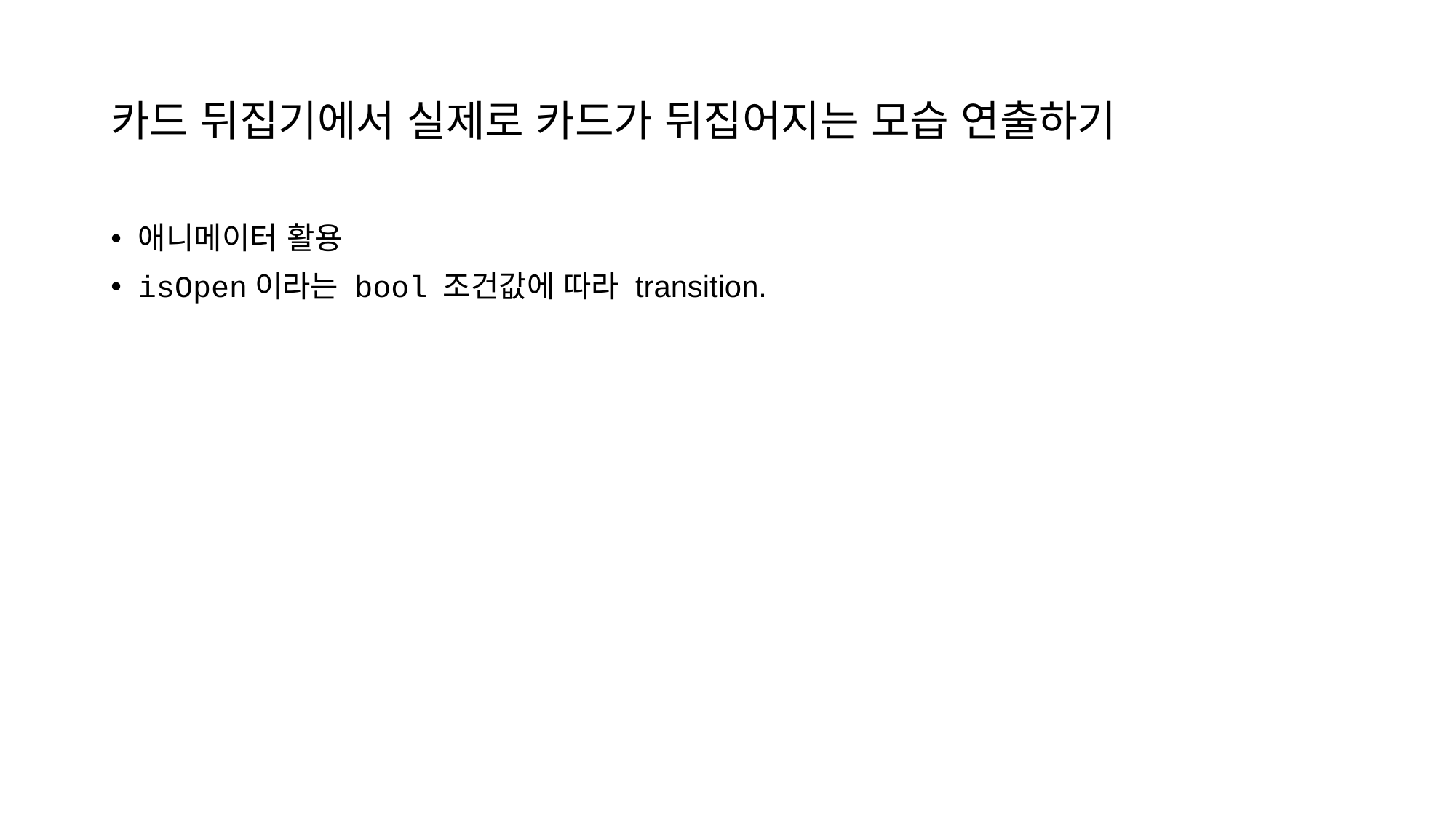

# 카드 뒤집기에서 실제로 카드가 뒤집어지는 모습 연출하기
애니메이터 활용
isOpen이라는 bool 조건값에 따라 transition.